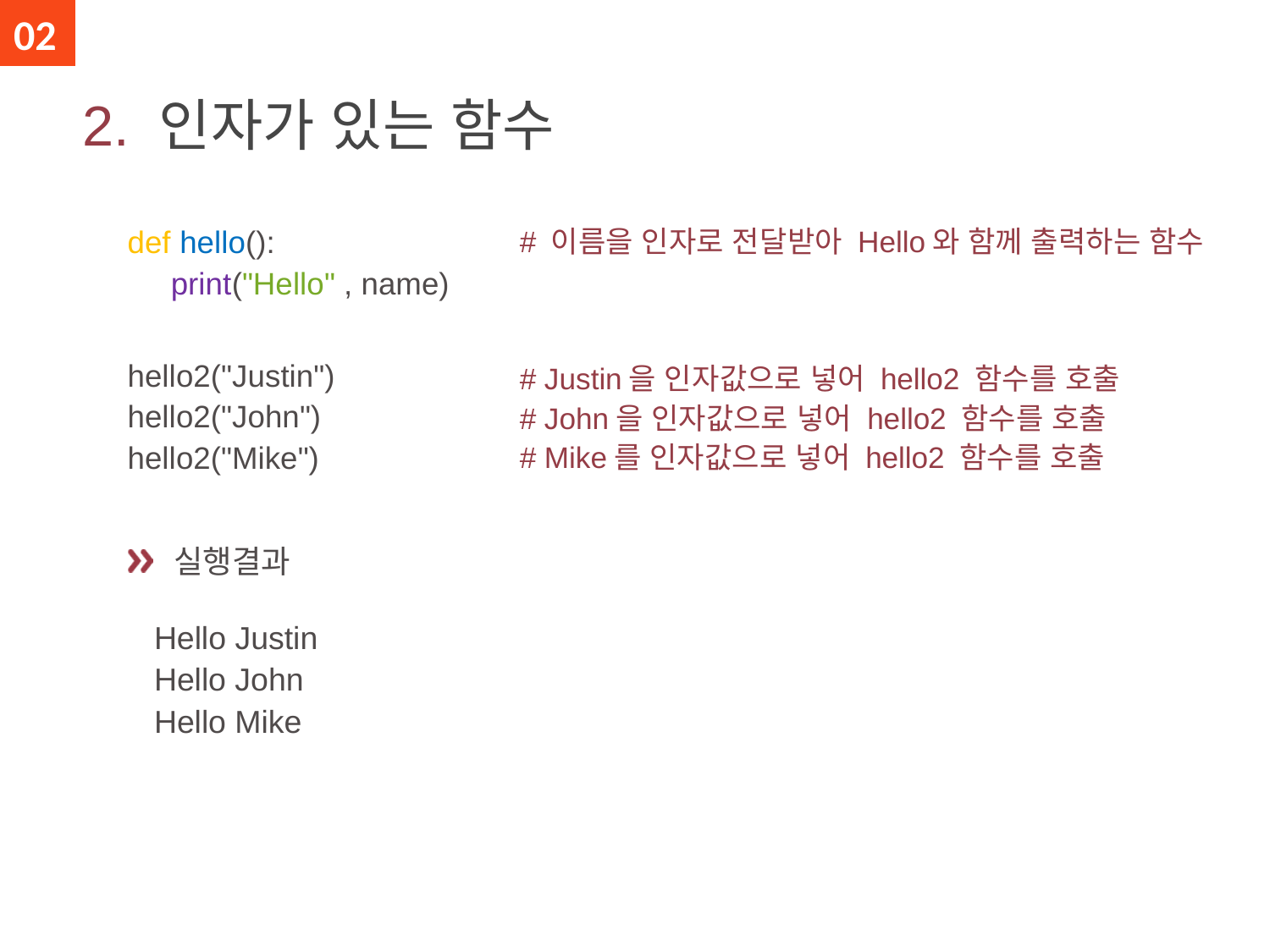

02
# 2. 인자가 있는 함수
def hello():
     print("Hello" , name)
hello2("Justin")
hello2("John")
hello2("Mike")
# 이름을 인자로 전달받아 Hello와 함께 출력하는 함수

# Justin을 인자값으로 넣어 hello2 함수를 호출
# John을 인자값으로 넣어 hello2 함수를 호출
# Mike를 인자값으로 넣어 hello2 함수를 호출
 실행결과
   Hello Justin
   Hello John
   Hello Mike